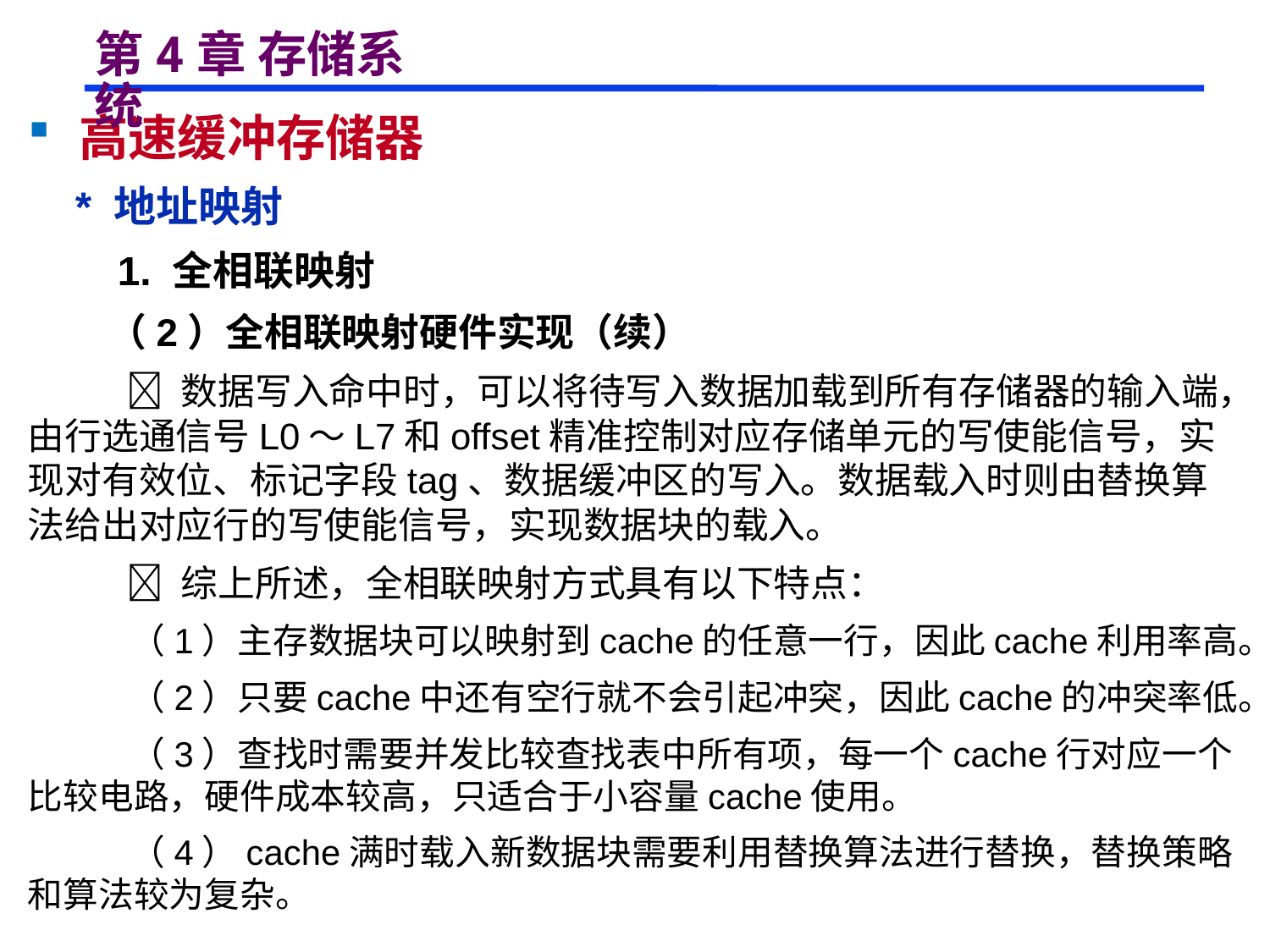

# 第4章 存储系统
 高速缓冲存储器
    * 地址映射
        1. 全相联映射
        （2）全相联映射硬件实现（续）
            ♦ 数据写入命中时，可以将待写入数据加载到所有存储器的输入端，由行选通信号L0～L7和offset精准控制对应存储单元的写使能信号，实现对有效位、标记字段tag、数据缓冲区的写入。数据载入时则由替换算法给出对应行的写使能信号，实现数据块的载入。
            ♦ 综上所述，全相联映射方式具有以下特点：
            （1）主存数据块可以映射到cache的任意一行，因此cache利用率高。
            （2）只要cache中还有空行就不会引起冲突，因此cache的冲突率低。
            （3）查找时需要并发比较查找表中所有项，每一个cache行对应一个比较电路，硬件成本较高，只适合于小容量cache使用。
            （4）cache满时载入新数据块需要利用替换算法进行替换，替换策略和算法较为复杂。